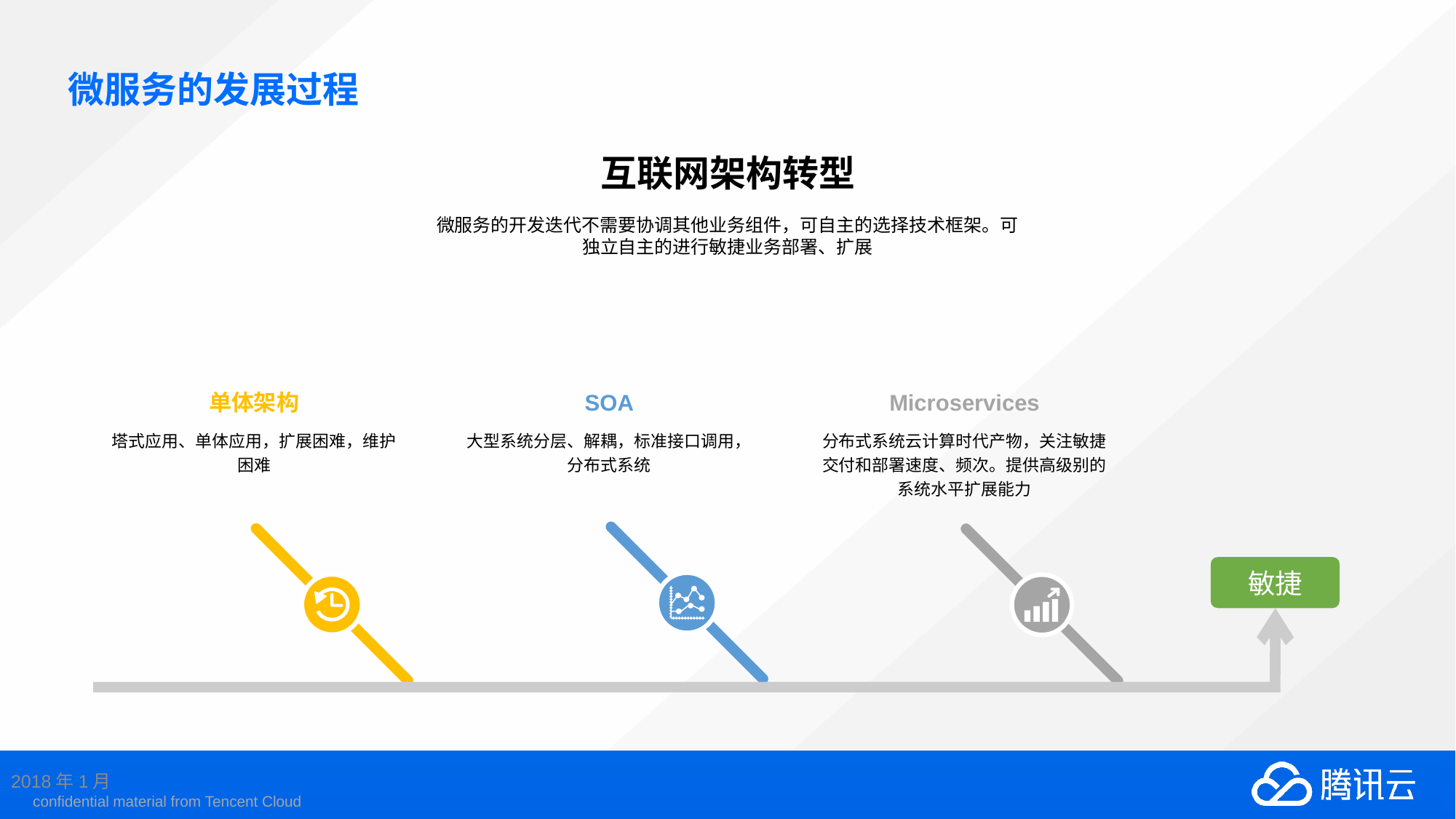

# 微服务的发展过程
互联网架构转型
微服务的开发迭代不需要协调其他业务组件，可自主的选择技术框架。可独立自主的进行敏捷业务部署、扩展
单体架构
塔式应用、单体应用，扩展困难，维护困难
SOA
大型系统分层、解耦，标准接口调用，分布式系统
Microservices
分布式系统云计算时代产物，关注敏捷交付和部署速度、频次。提供高级别的系统水平扩展能力
敏捷

2018年1月